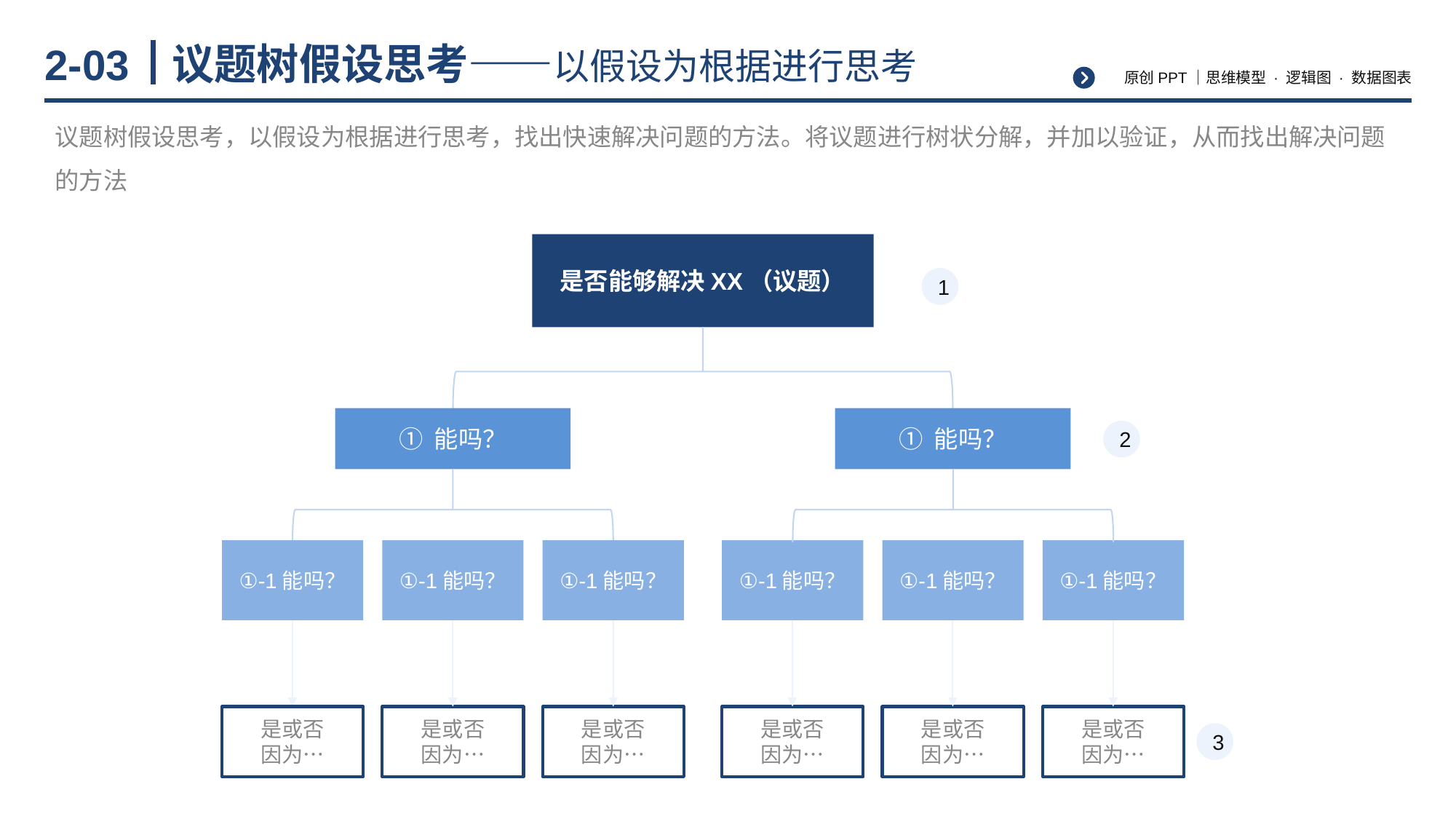

# 议题树假设思考——以假设为根据进行思考
2-03
议题树假设思考，以假设为根据进行思考，找出快速解决问题的方法。将议题进行树状分解，并加以验证，从而找出解决问题的方法

是否能够解决XX（议题）
1

① 能吗？
① 能吗？
2
①-1能吗？
①-1能吗？
①-1能吗？
①-1能吗？
①-1能吗？
①-1能吗？
是或否
因为…
是或否
因为…
是或否
因为…
是或否
因为…
是或否
因为…
是或否
因为…
3